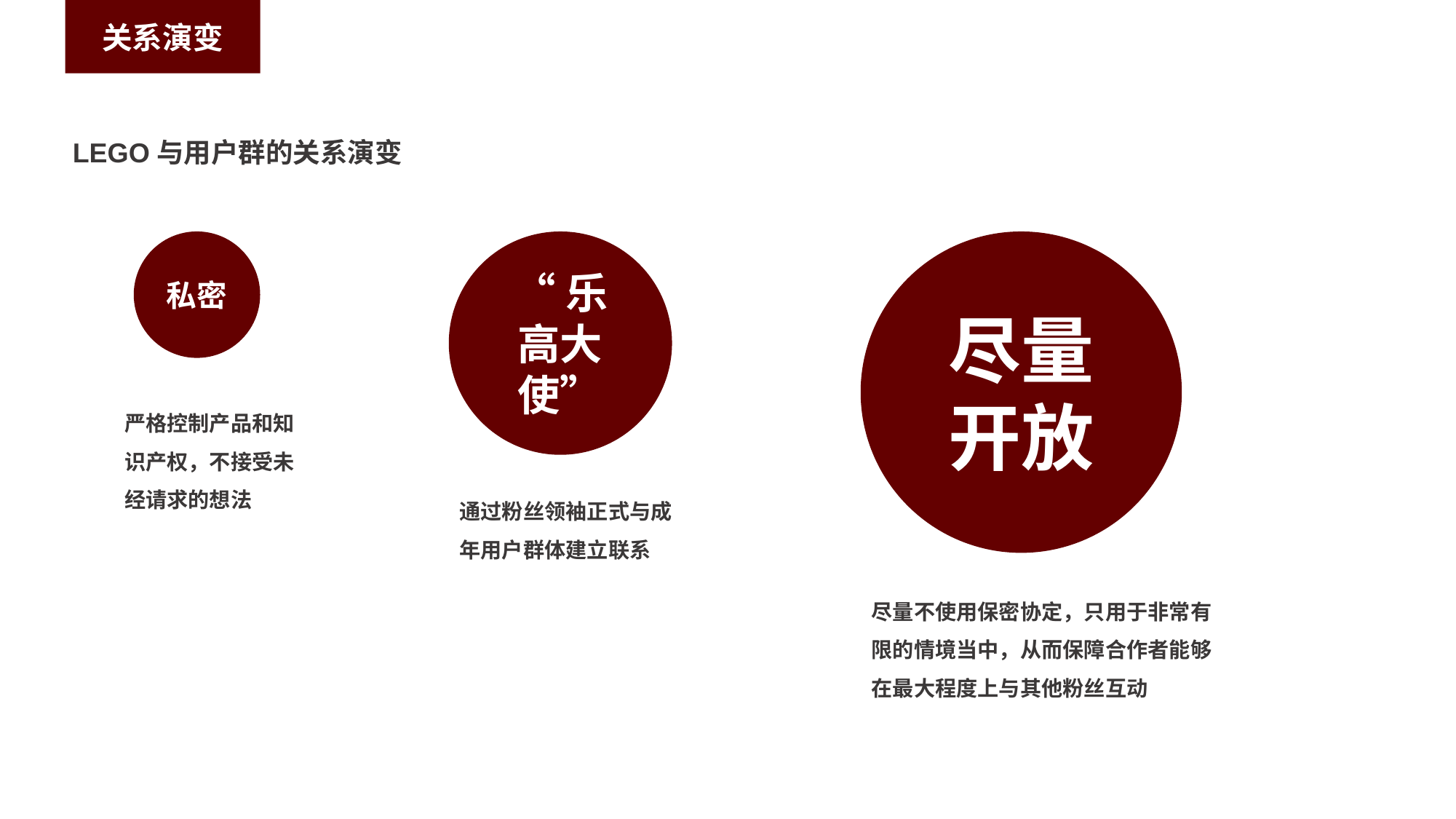

关系演变
LEGO与用户群的关系演变
“乐高大使”
尽量开放
私密
严格控制产品和知识产权，不接受未经请求的想法
通过粉丝领袖正式与成年用户群体建立联系
尽量不使用保密协定，只用于非常有限的情境当中，从而保障合作者能够在最大程度上与其他粉丝互动